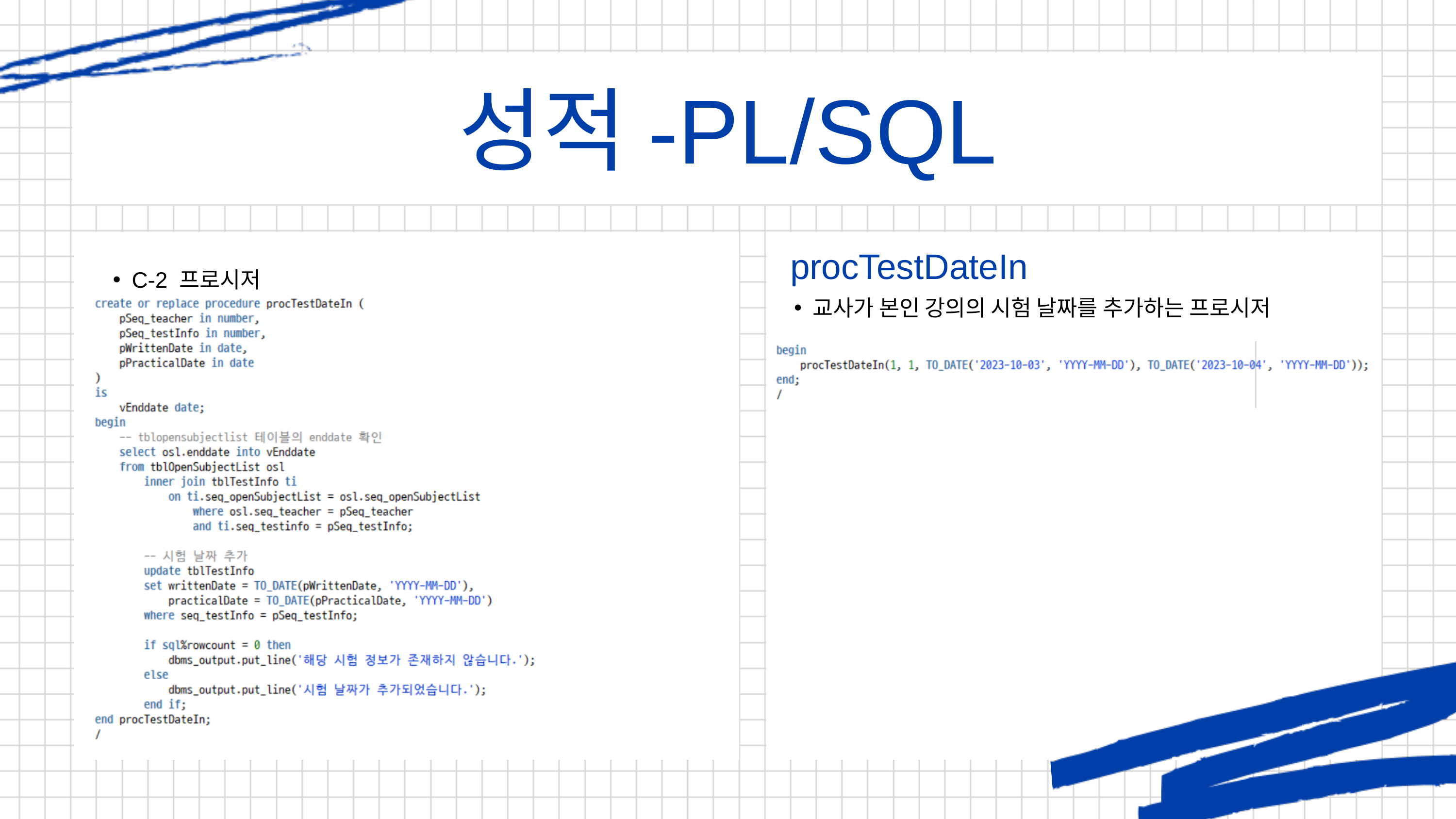

성적-PL/SQL

procTestDateIn
B-5

C-2 프로시저
교사가 본인 강의의 시험 날짜를 추가하는 프로시저